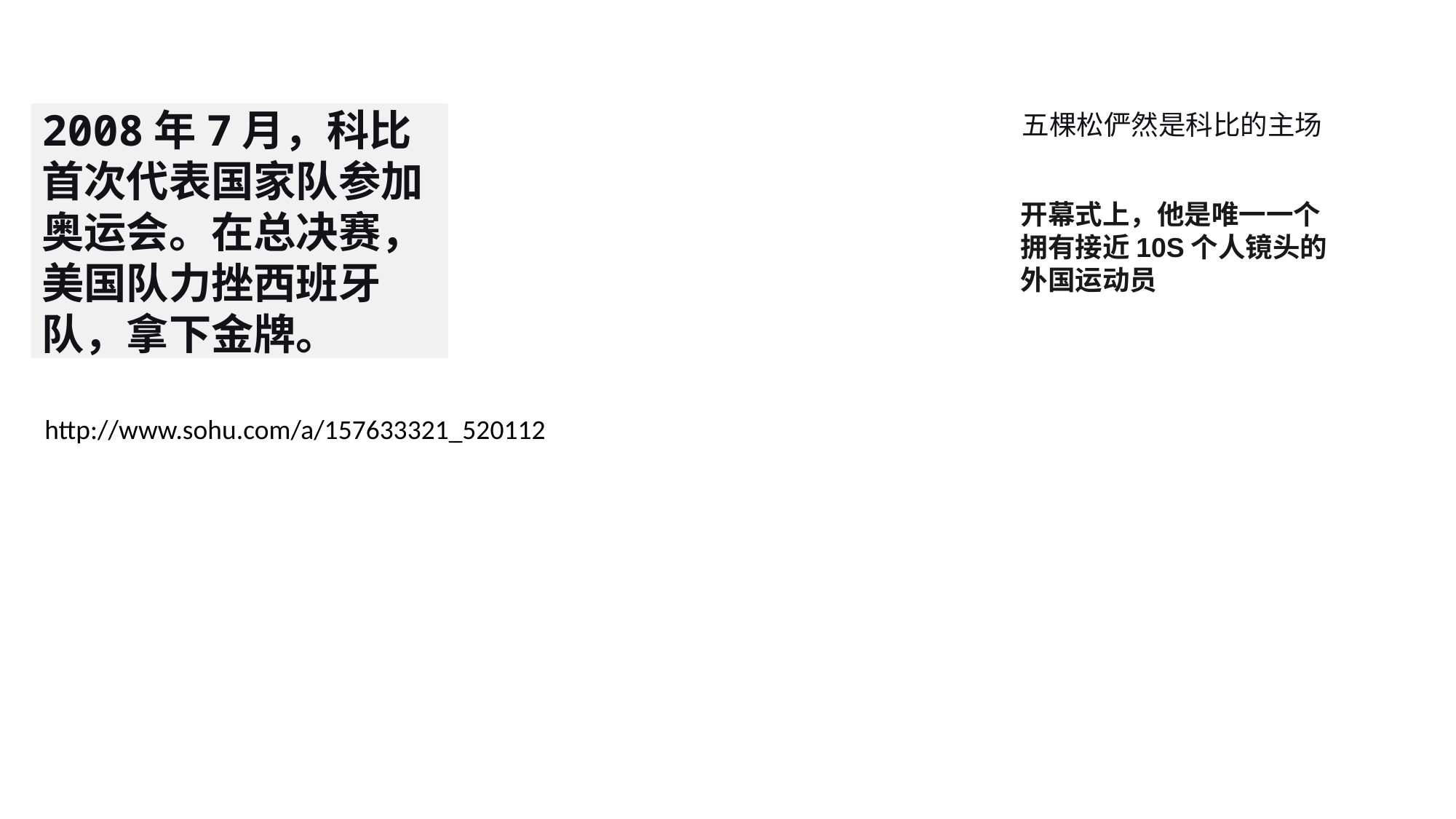

2008年7月，科比首次代表国家队参加奥运会。在总决赛，美国队力挫西班牙队，拿下金牌。
五棵松俨然是科比的主场
开幕式上，他是唯一一个拥有接近10S个人镜头的外国运动员
http://www.sohu.com/a/157633321_520112